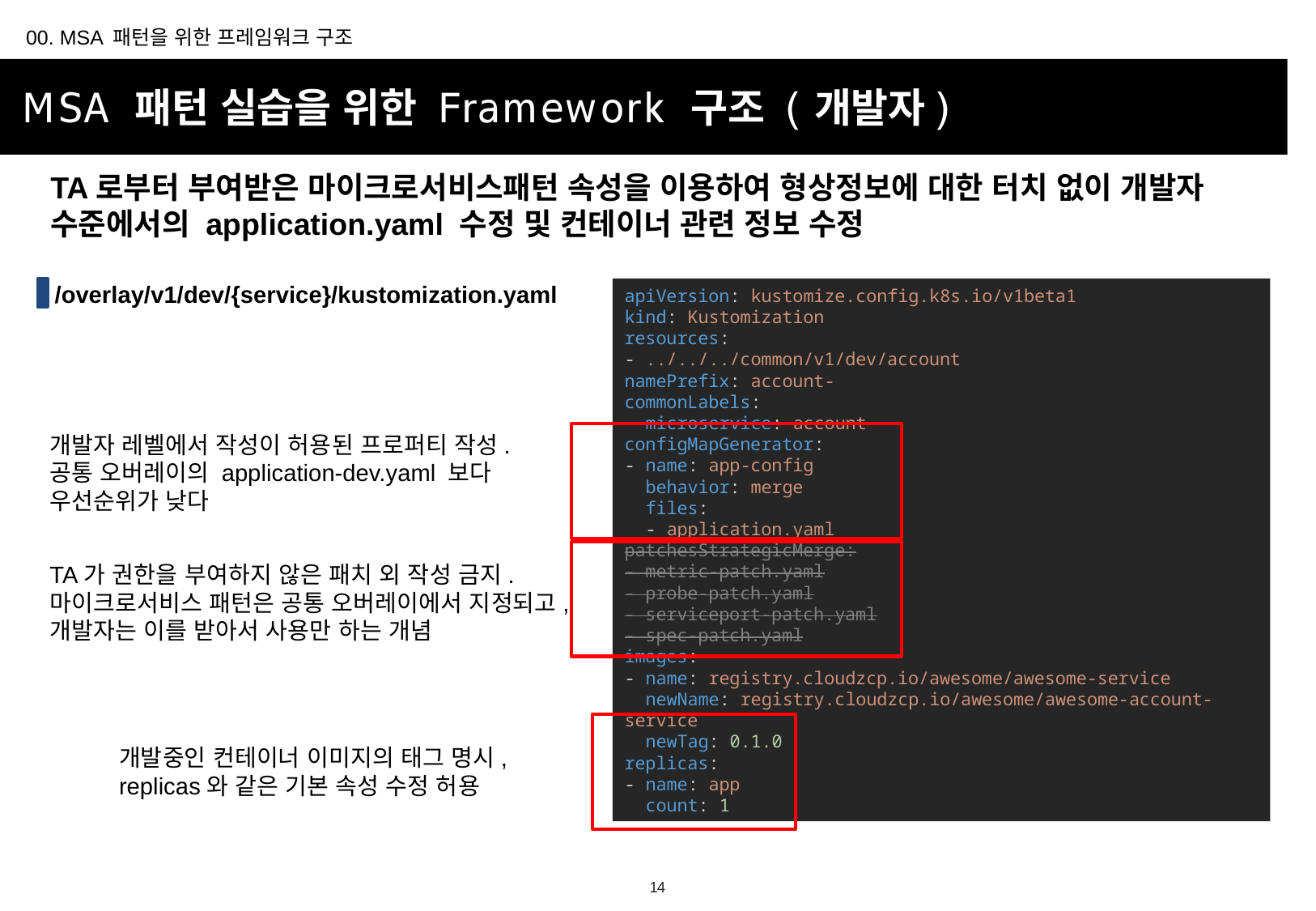

00. MSA 패턴을 위한 프레임워크 구조
MSA 패턴 실습을 위한 Framework 구조 (개발자)
TA로부터 부여받은 마이크로서비스패턴 속성을 이용하여 형상정보에 대한 터치 없이 개발자 수준에서의 application.yaml 수정 및 컨테이너 관련 정보 수정
/overlay/v1/dev/{service}/kustomization.yaml

apiVersion: kustomize.config.k8s.io/v1beta1
kind: Kustomization
resources:
- ../../../common/v1/dev/account
namePrefix: account-
commonLabels:
  microservice: account
configMapGenerator:
- name: app-config
  behavior: merge
  files:
  - application.yaml
patchesStrategicMerge:
- metric-patch.yaml
- probe-patch.yaml
- serviceport-patch.yaml
- spec-patch.yaml
images:
- name: registry.cloudzcp.io/awesome/awesome-service
  newName: registry.cloudzcp.io/awesome/awesome-account-service
  newTag: 0.1.0
replicas:
- name: app
  count: 1
개발자 레벨에서 작성이 허용된 프로퍼티 작성.
공통 오버레이의 application-dev.yaml 보다 우선순위가 낮다

TA가 권한을 부여하지 않은 패치 외 작성 금지.
마이크로서비스 패턴은 공통 오버레이에서 지정되고, 개발자는 이를 받아서 사용만 하는 개념

개발중인 컨테이너 이미지의 태그 명시, replicas와 같은 기본 속성 수정 허용